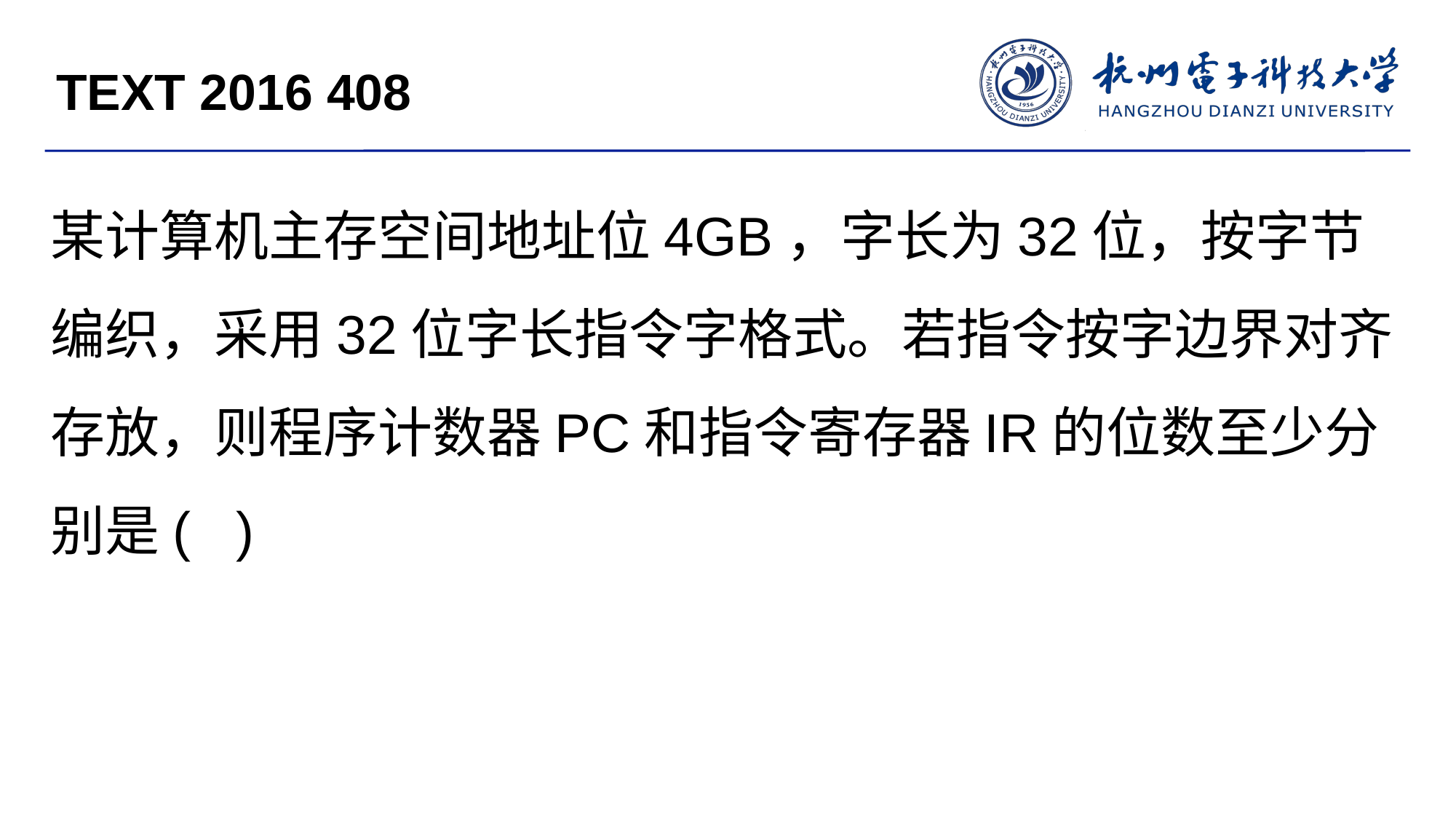

TEXT 2016 408

某计算机主存空间地址位4GB，字长为32位，按字节编织，采用32位字长指令字格式。若指令按字边界对齐存放，则程序计数器PC和指令寄存器IR的位数至少分别是(   )